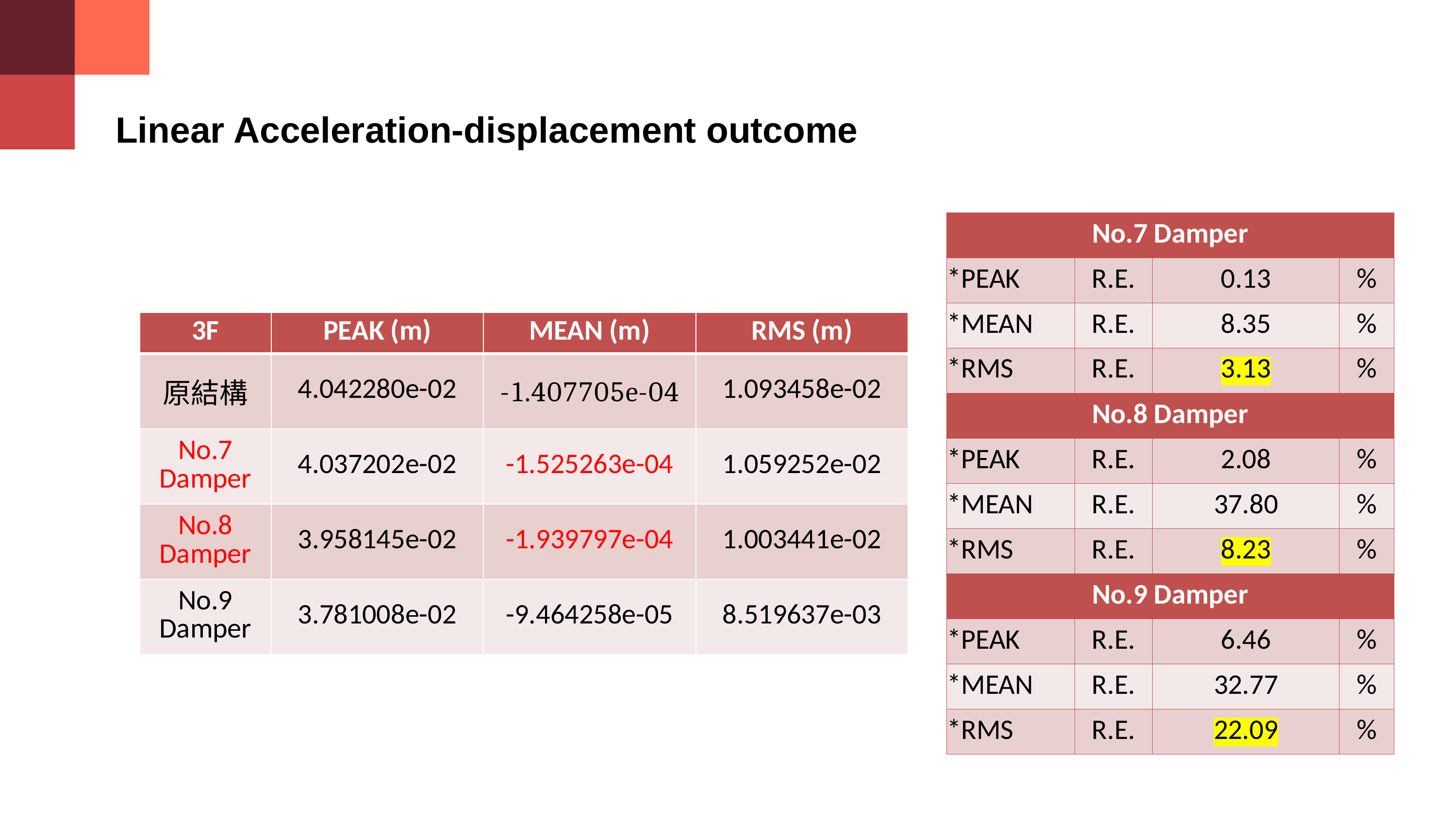

Linear Acceleration-displacement outcome
| No.7 Damper |  |  |  |
| --- | --- | --- | --- |
| \*PEAK | R.E. | 0.13 | % |
| \*MEAN | R.E. | 8.35 | % |
| \*RMS | R.E. | 3.13 | % |
| No.8 Damper |  |  |  |
| \*PEAK | R.E. | 2.08 | % |
| \*MEAN | R.E. | 37.80 | % |
| \*RMS | R.E. | 8.23 | % |
| No.9 Damper |  |  |  |
| \*PEAK | R.E. | 6.46 | % |
| \*MEAN | R.E. | 32.77 | % |
| \*RMS | R.E. | 22.09 | % |
| 3F | PEAK (m) | MEAN (m) | RMS (m) |
| --- | --- | --- | --- |
| 原結構 | 4.042280e-02 | -1.407705e-04 | 1.093458e-02 |
| No.7 Damper | 4.037202e-02 | -1.525263e-04 | 1.059252e-02 |
| No.8 Damper | 3.958145e-02 | -1.939797e-04 | 1.003441e-02 |
| No.9 Damper | 3.781008e-02 | -9.464258e-05 | 8.519637e-03 |
16